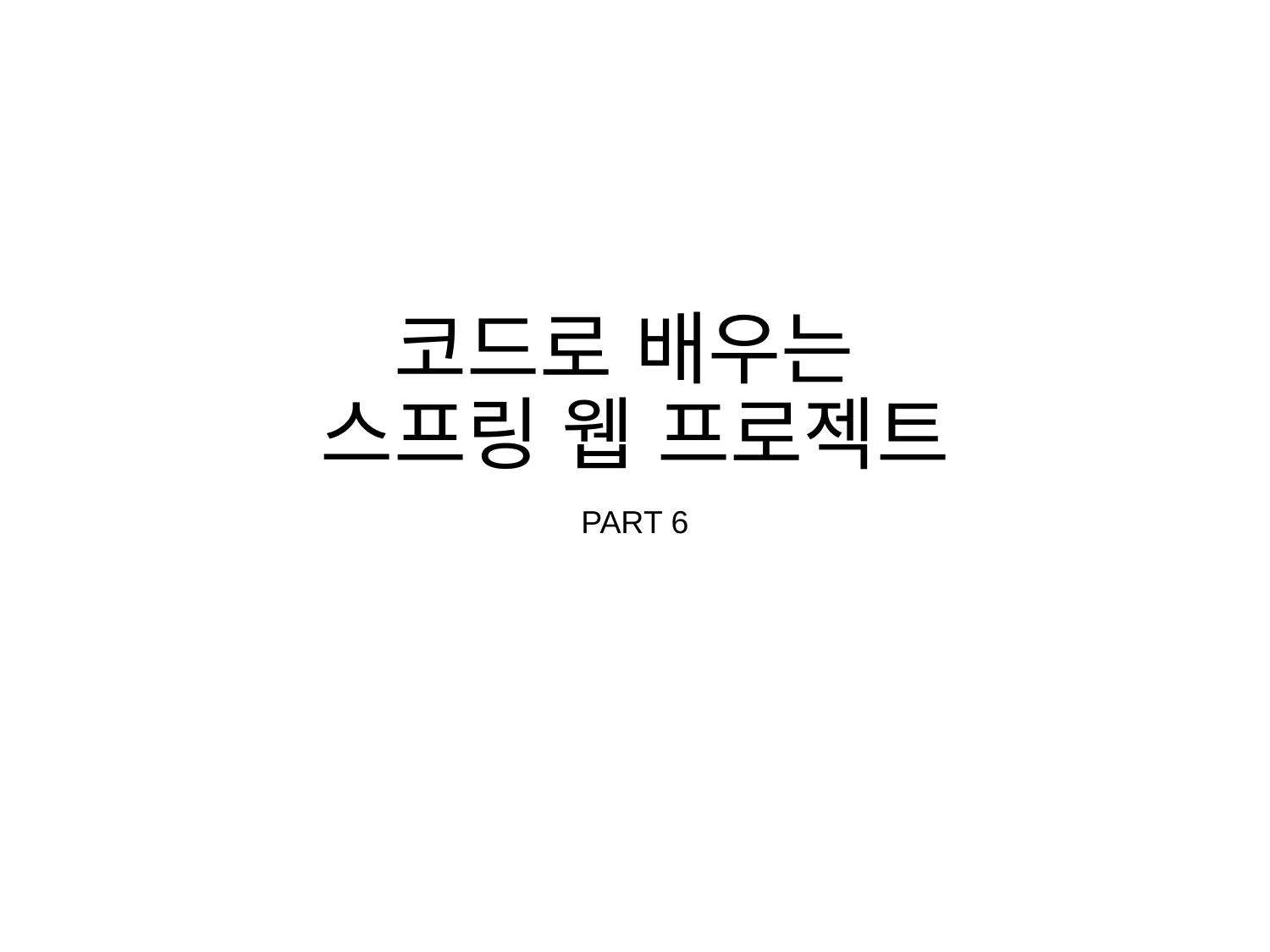

# 코드로 배우는 스프링 웹 프로젝트
PART 6